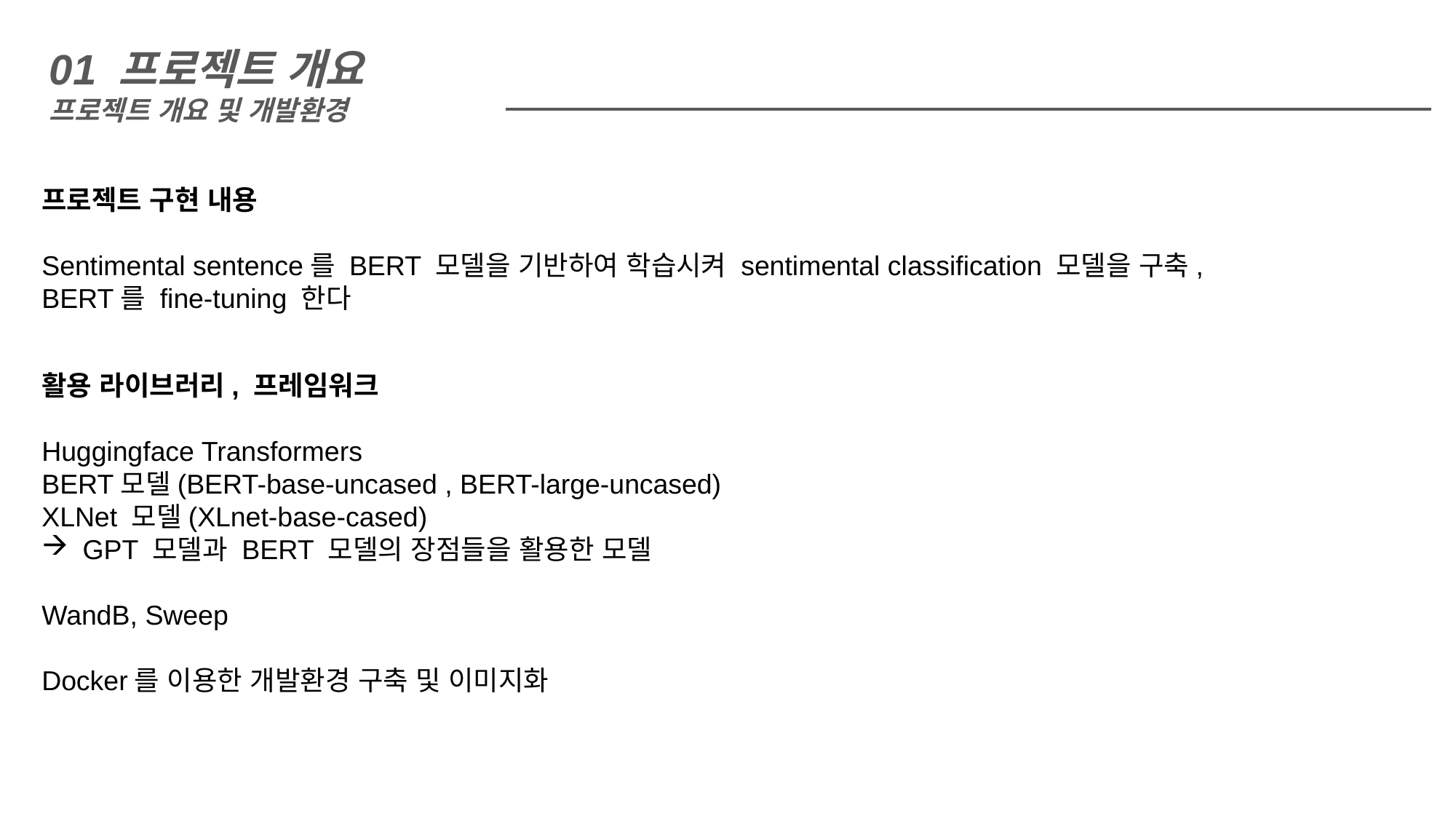

01 프로젝트 개요
프로젝트 개요 및 개발환경
프로젝트 구현 내용

Sentimental sentence를 BERT 모델을 기반하여 학습시켜 sentimental classification 모델을 구축,
BERT를 fine-tuning 한다
활용 라이브러리, 프레임워크

Huggingface Transformers
BERT모델(BERT-base-uncased , BERT-large-uncased)
XLNet 모델(XLnet-base-cased)
GPT 모델과 BERT 모델의 장점들을 활용한 모델

WandB, Sweep

Docker를 이용한 개발환경 구축 및 이미지화